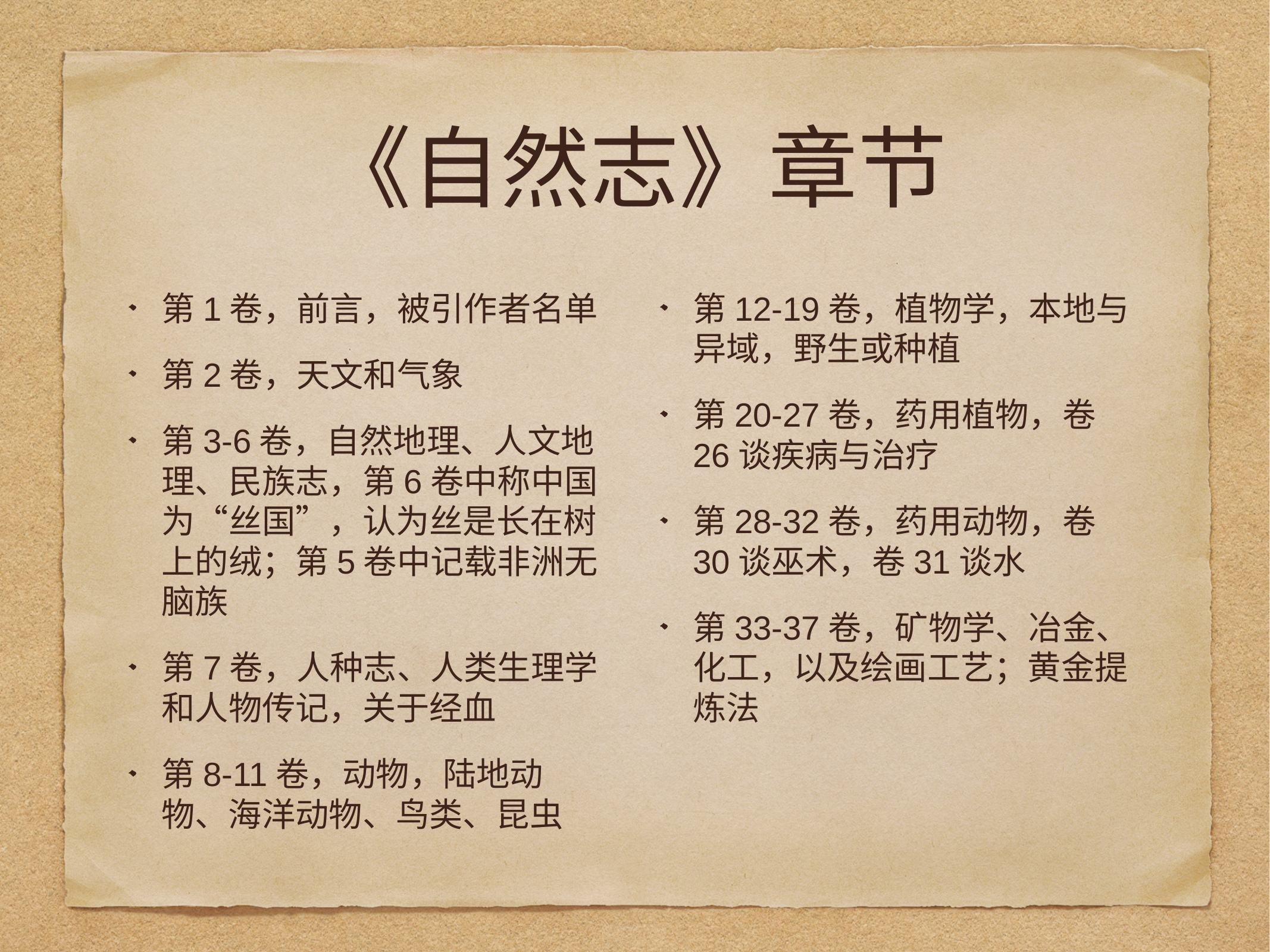

# 《自然志》章节
第1卷，前言，被引作者名单
第2卷，天文和气象
第3-6卷，自然地理、人文地理、民族志，第6卷中称中国为“丝国”，认为丝是长在树上的绒；第5卷中记载非洲无脑族
第7卷，人种志、人类生理学和人物传记，关于经血
第8-11卷，动物，陆地动物、海洋动物、鸟类、昆虫
第12-19卷，植物学，本地与异域，野生或种植
第20-27卷，药用植物，卷26谈疾病与治疗
第28-32卷，药用动物，卷30谈巫术，卷31谈水
第33-37卷，矿物学、冶金、化工，以及绘画工艺；黄金提炼法